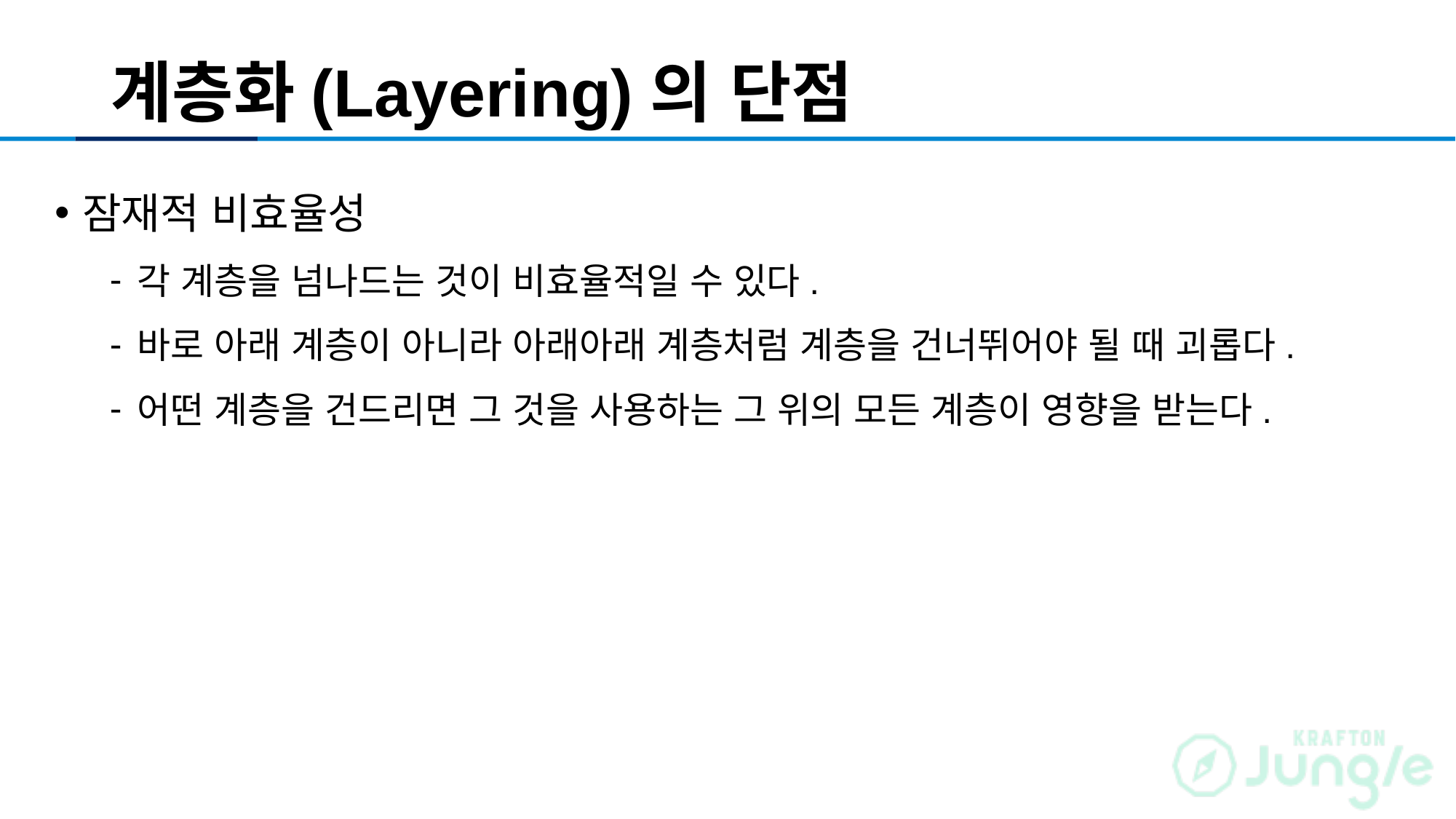

# 계층화(Layering)의 단점
잠재적 비효율성
각 계층을 넘나드는 것이 비효율적일 수 있다.
바로 아래 계층이 아니라 아래아래 계층처럼 계층을 건너뛰어야 될 때 괴롭다.
어떤 계층을 건드리면 그 것을 사용하는 그 위의 모든 계층이 영향을 받는다.